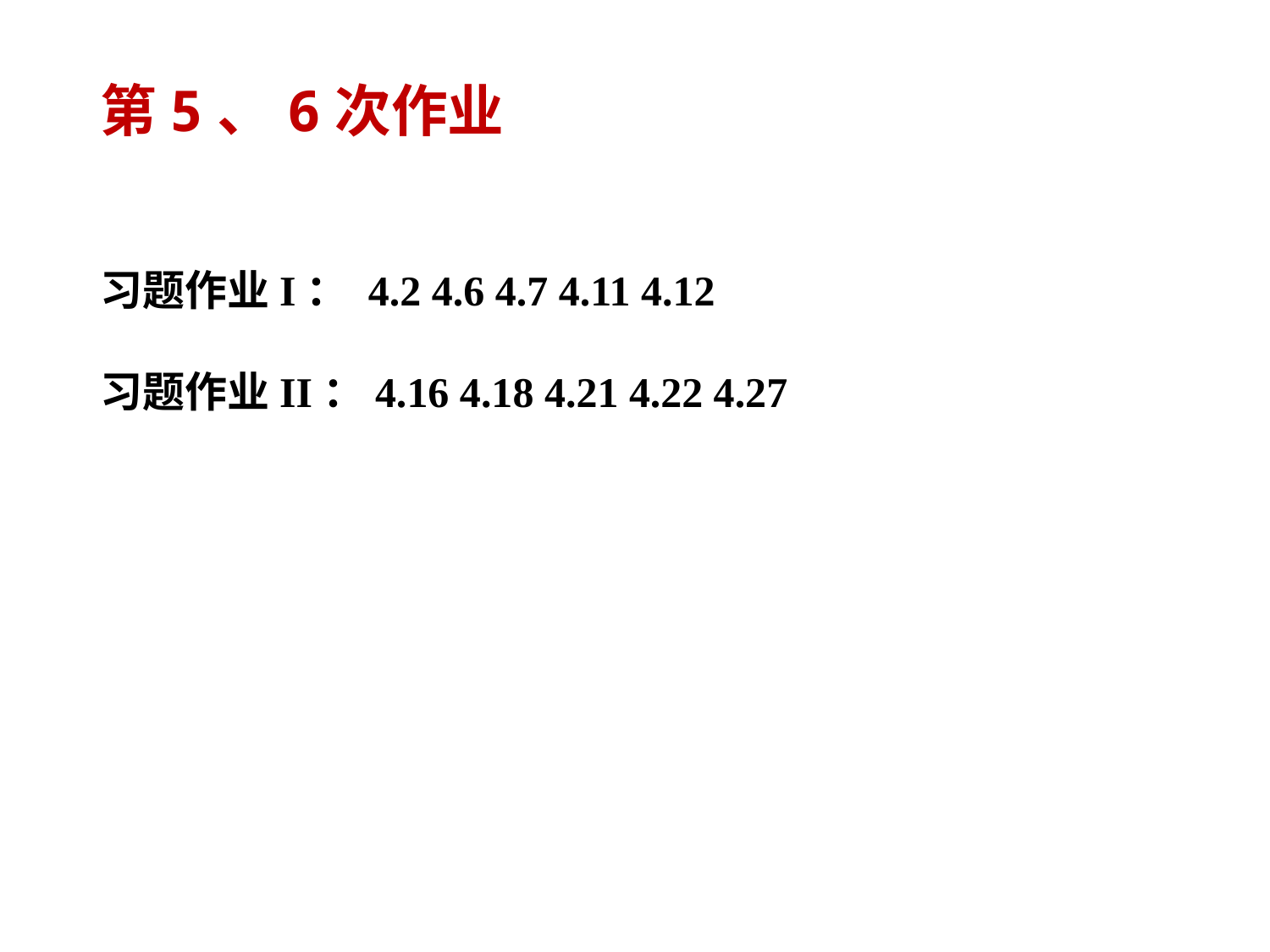

# 第5、6次作业
习题作业I： 4.2 4.6 4.7 4.11 4.12
习题作业II：4.16 4.18 4.21 4.22 4.27

87